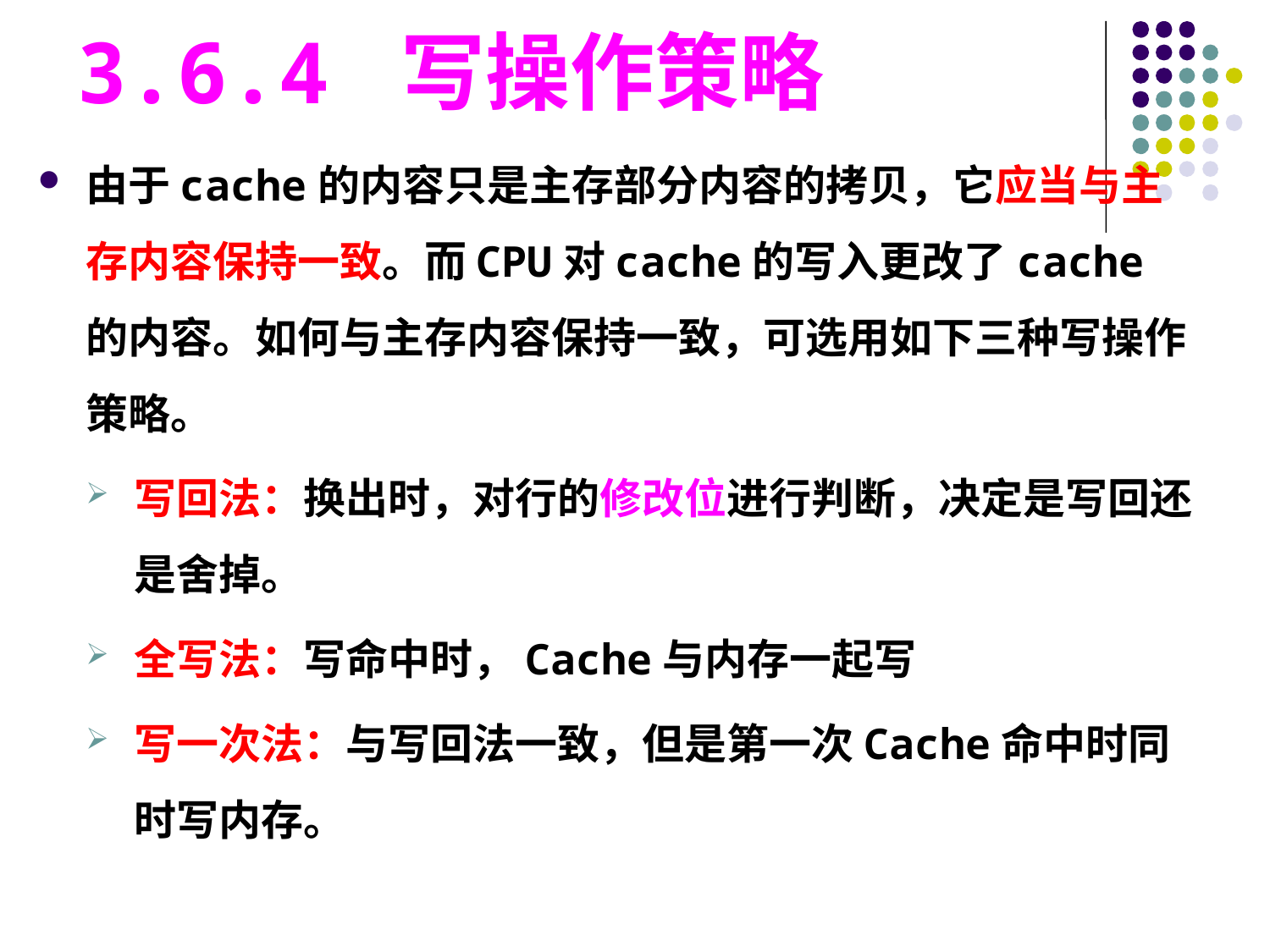

# 3.6.4 写操作策略
由于cache的内容只是主存部分内容的拷贝，它应当与主存内容保持一致。而CPU对cache的写入更改了cache的内容。如何与主存内容保持一致，可选用如下三种写操作策略。
写回法：换出时，对行的修改位进行判断，决定是写回还是舍掉。
全写法：写命中时，Cache与内存一起写
写一次法：与写回法一致，但是第一次Cache命中时同时写内存。